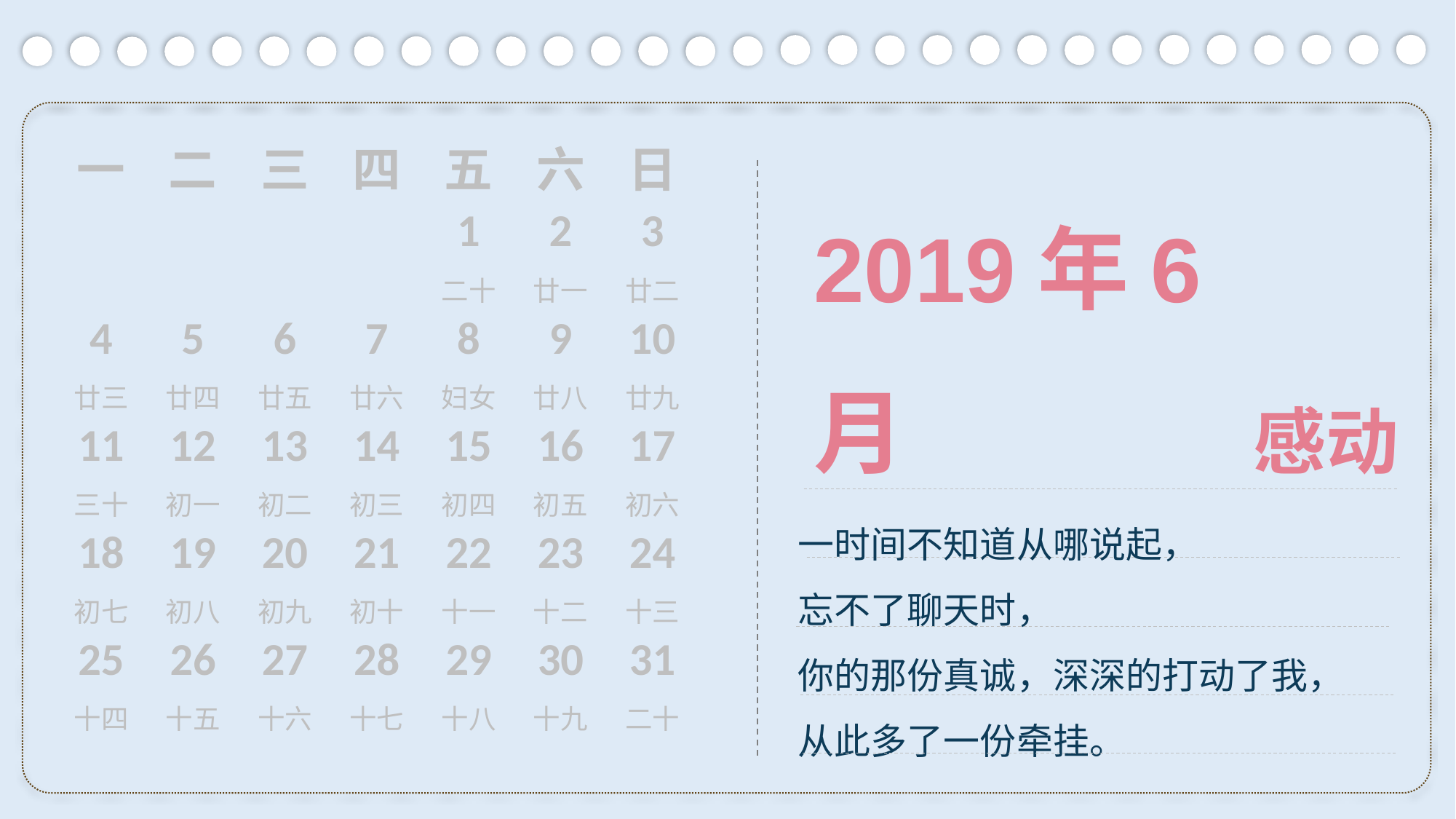

| 一 | 二 | 三 | 四 | 五 | 六 | 日 |
| --- | --- | --- | --- | --- | --- | --- |
|  |  |  |  | 1 | 2 | 3 |
|  |  |  |  | 二十 | 廿一 | 廿二 |
| 4 | 5 | 6 | 7 | 8 | 9 | 10 |
| 廿三 | 廿四 | 廿五 | 廿六 | 妇女 | 廿八 | 廿九 |
| 11 | 12 | 13 | 14 | 15 | 16 | 17 |
| 三十 | 初一 | 初二 | 初三 | 初四 | 初五 | 初六 |
| 18 | 19 | 20 | 21 | 22 | 23 | 24 |
| 初七 | 初八 | 初九 | 初十 | 十一 | 十二 | 十三 |
| 25 | 26 | 27 | 28 | 29 | 30 | 31 |
| 十四 | 十五 | 十六 | 十七 | 十八 | 十九 | 二十 |
2019年6月
感动
一时间不知道从哪说起，
忘不了聊天时，
你的那份真诚，深深的打动了我，
从此多了一份牵挂。